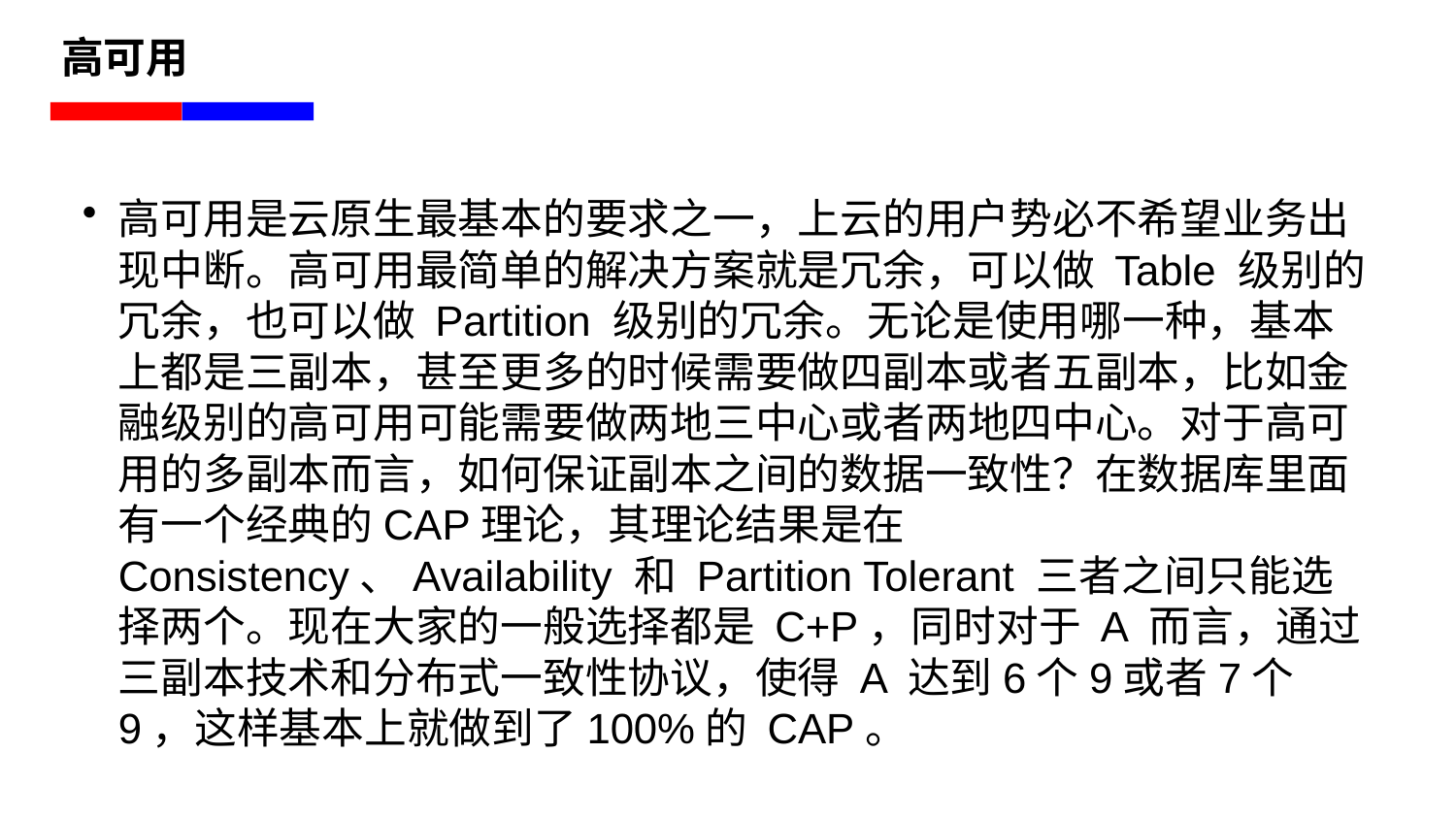

# 高可用
高可用是云原生最基本的要求之一，上云的用户势必不希望业务出现中断。高可用最简单的解决方案就是冗余，可以做 Table 级别的冗余，也可以做 Partition 级别的冗余。无论是使用哪一种，基本上都是三副本，甚至更多的时候需要做四副本或者五副本，比如金融级别的高可用可能需要做两地三中心或者两地四中心。对于高可用的多副本而言，如何保证副本之间的数据一致性？在数据库里面有一个经典的CAP理论，其理论结果是在 Consistency、Availability 和 Partition Tolerant 三者之间只能选择两个。现在大家的一般选择都是 C+P，同时对于 A 而言，通过三副本技术和分布式一致性协议，使得 A 达到6个9或者7个9，这样基本上就做到了100%的 CAP。